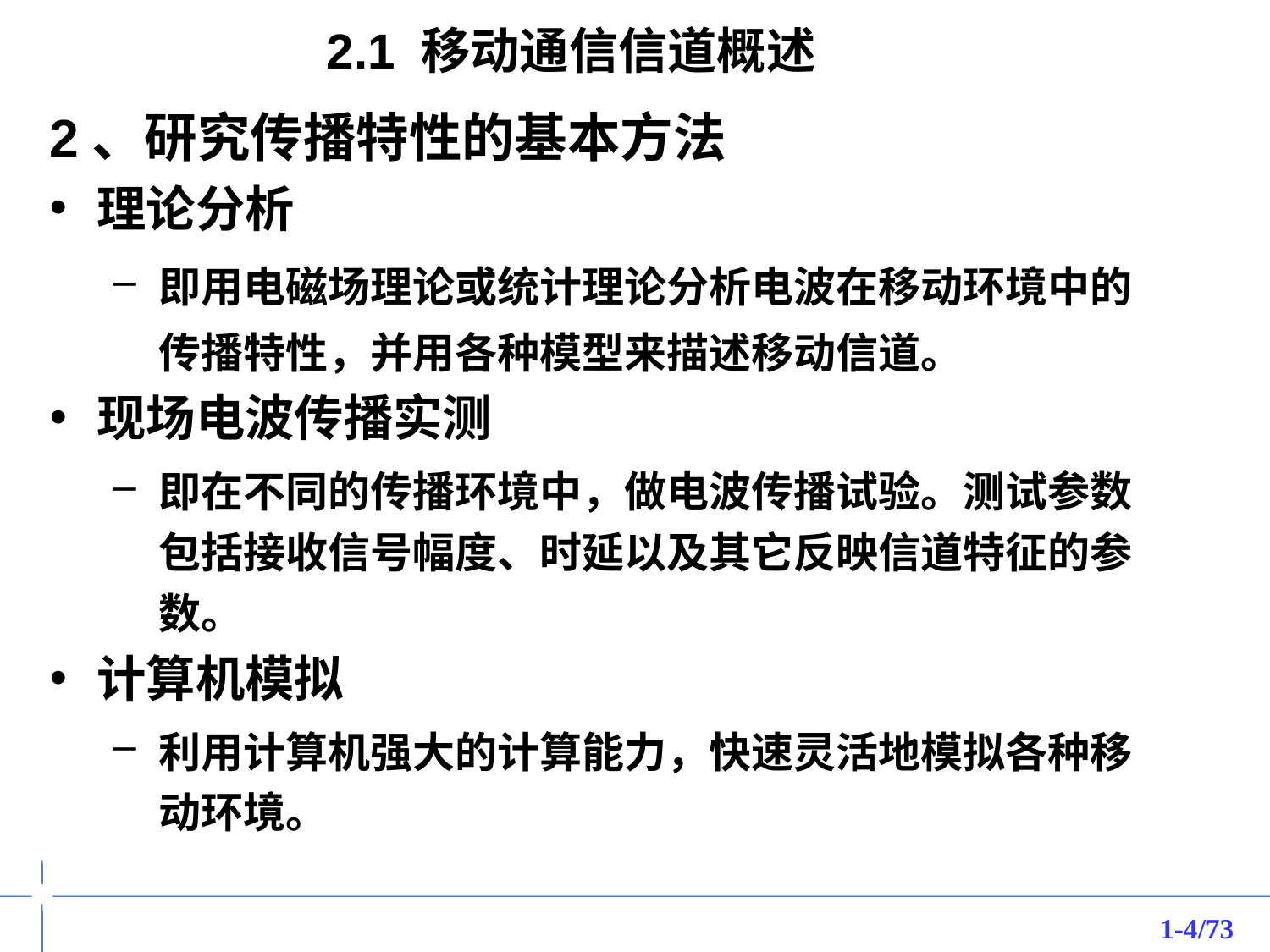

2.1 移动通信信道概述
2、研究传播特性的基本方法
理论分析
即用电磁场理论或统计理论分析电波在移动环境中的传播特性，并用各种模型来描述移动信道。
现场电波传播实测
即在不同的传播环境中，做电波传播试验。测试参数包括接收信号幅度、时延以及其它反映信道特征的参数。
计算机模拟
利用计算机强大的计算能力，快速灵活地模拟各种移动环境。

1-4/73